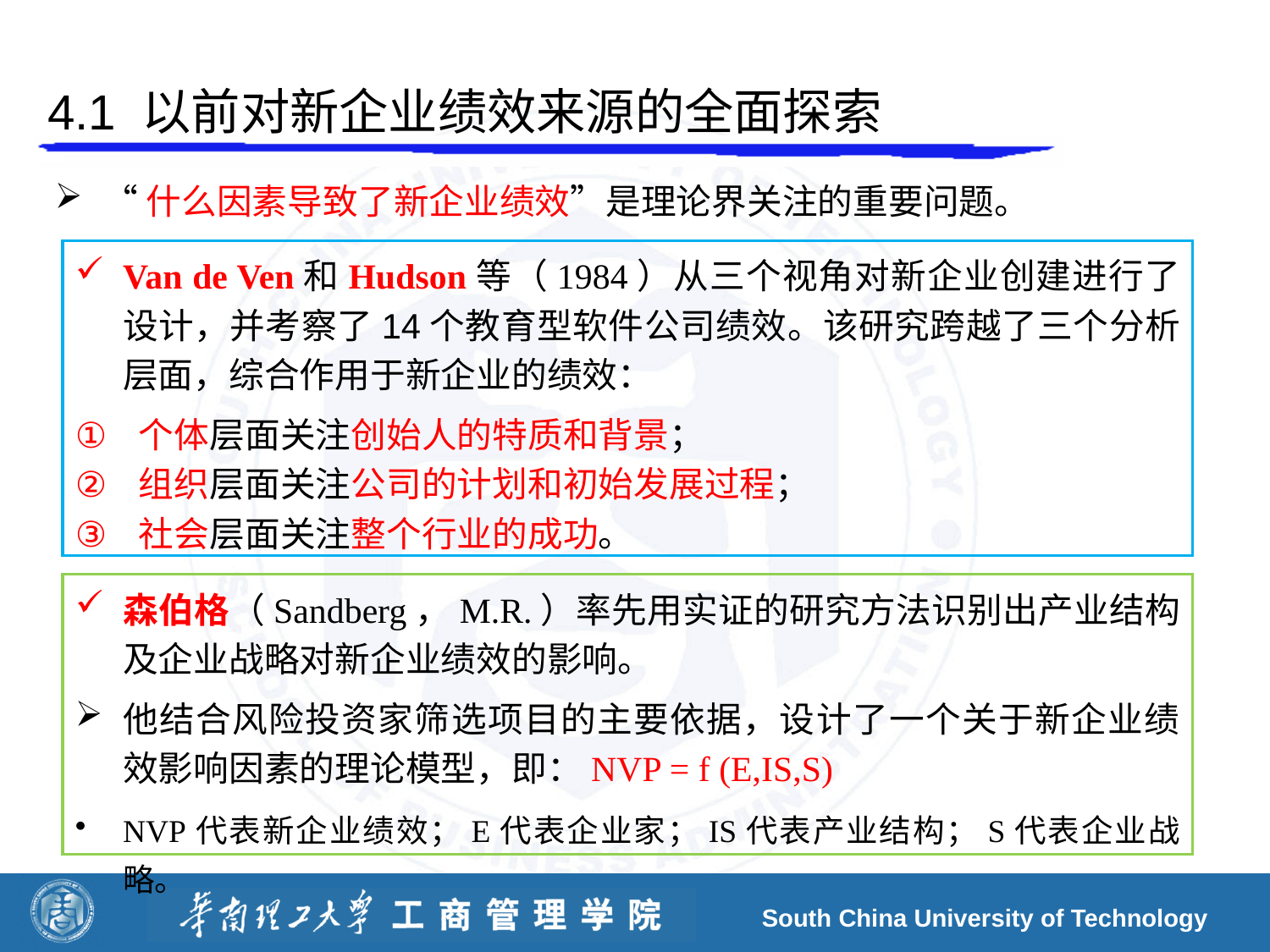

# 4.1 以前对新企业绩效来源的全面探索
“什么因素导致了新企业绩效”是理论界关注的重要问题。
Van de Ven和Hudson等（1984）从三个视角对新企业创建进行了设计，并考察了14个教育型软件公司绩效。该研究跨越了三个分析层面，综合作用于新企业的绩效：
个体层面关注创始人的特质和背景；
组织层面关注公司的计划和初始发展过程；
社会层面关注整个行业的成功。
森伯格（Sandberg，M.R.）率先用实证的研究方法识别出产业结构及企业战略对新企业绩效的影响。
他结合风险投资家筛选项目的主要依据，设计了一个关于新企业绩效影响因素的理论模型，即：NVP = f (E,IS,S)
NVP代表新企业绩效；E代表企业家；IS代表产业结构；S代表企业战略。
South China University of Technology